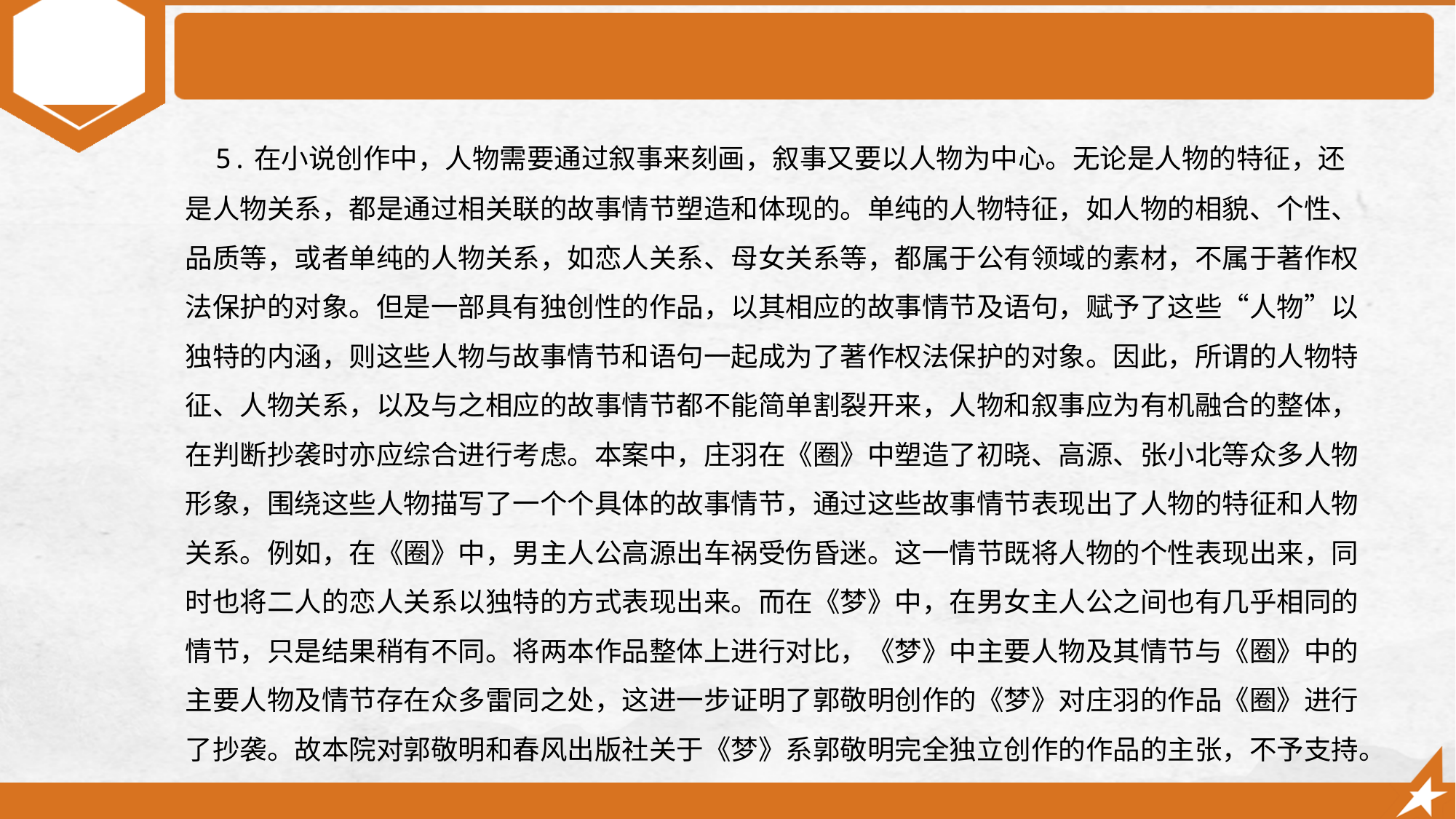

5.在小说创作中，人物需要通过叙事来刻画，叙事又要以人物为中心。无论是人物的特征，还是人物关系，都是通过相关联的故事情节塑造和体现的。单纯的人物特征，如人物的相貌、个性、品质等，或者单纯的人物关系，如恋人关系、母女关系等，都属于公有领域的素材，不属于著作权法保护的对象。但是一部具有独创性的作品，以其相应的故事情节及语句，赋予了这些“人物”以独特的内涵，则这些人物与故事情节和语句一起成为了著作权法保护的对象。因此，所谓的人物特征、人物关系，以及与之相应的故事情节都不能简单割裂开来，人物和叙事应为有机融合的整体，在判断抄袭时亦应综合进行考虑。本案中，庄羽在《圈》中塑造了初晓、高源、张小北等众多人物形象，围绕这些人物描写了一个个具体的故事情节，通过这些故事情节表现出了人物的特征和人物关系。例如，在《圈》中，男主人公高源出车祸受伤昏迷。这一情节既将人物的个性表现出来，同时也将二人的恋人关系以独特的方式表现出来。而在《梦》中，在男女主人公之间也有几乎相同的情节，只是结果稍有不同。将两本作品整体上进行对比，《梦》中主要人物及其情节与《圈》中的主要人物及情节存在众多雷同之处，这进一步证明了郭敬明创作的《梦》对庄羽的作品《圈》进行了抄袭。故本院对郭敬明和春风出版社关于《梦》系郭敬明完全独立创作的作品的主张，不予支持。